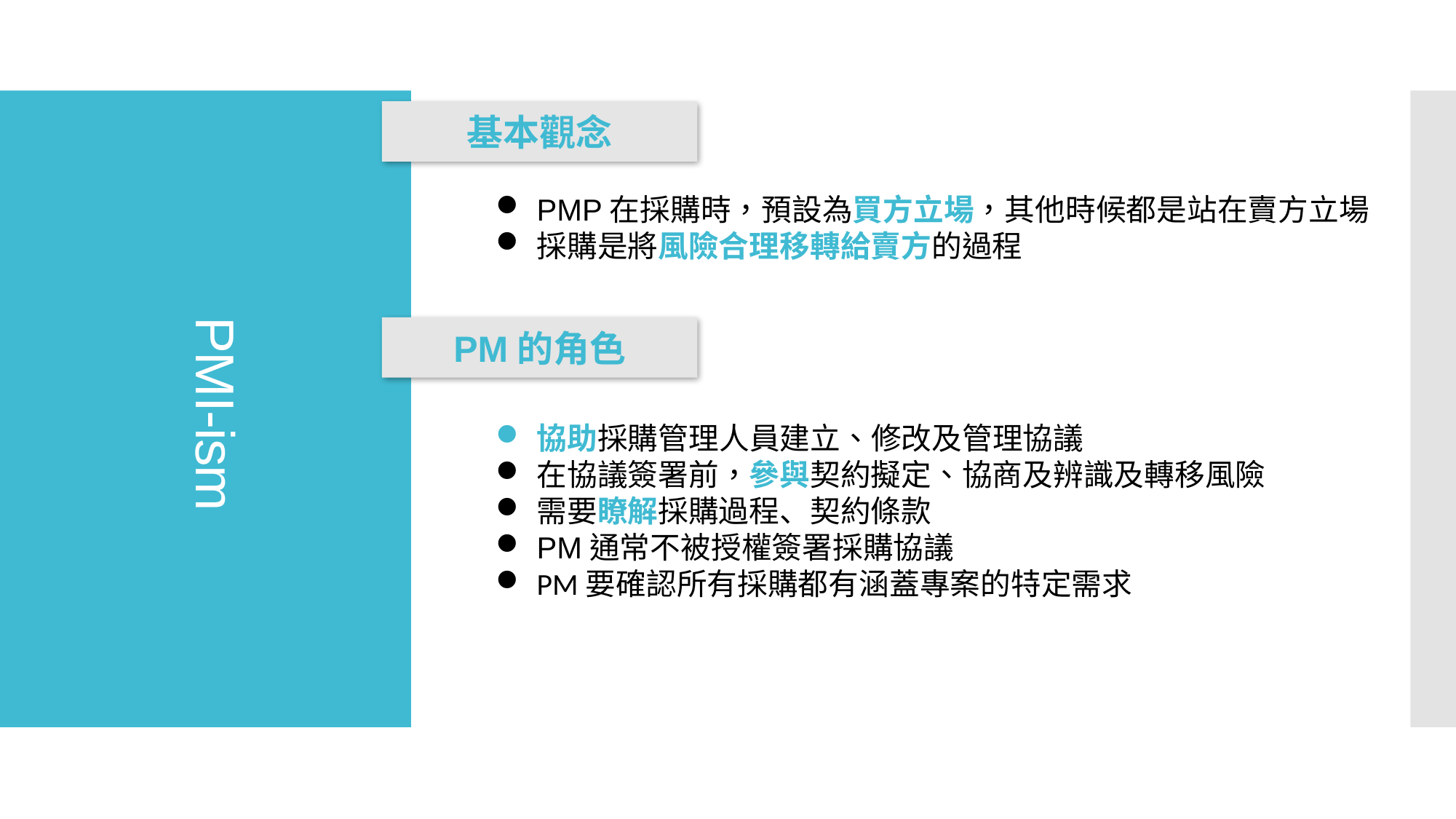

基本觀念
# PMI-ism
PMP在採購時，預設為買方立場，其他時候都是站在賣方立場
採購是將風險合理移轉給賣方的過程
PM的角色
協助採購管理人員建立、修改及管理協議
在協議簽署前，參與契約擬定、協商及辨識及轉移風險
需要瞭解採購過程、契約條款
PM通常不被授權簽署採購協議
PM要確認所有採購都有涵蓋專案的特定需求